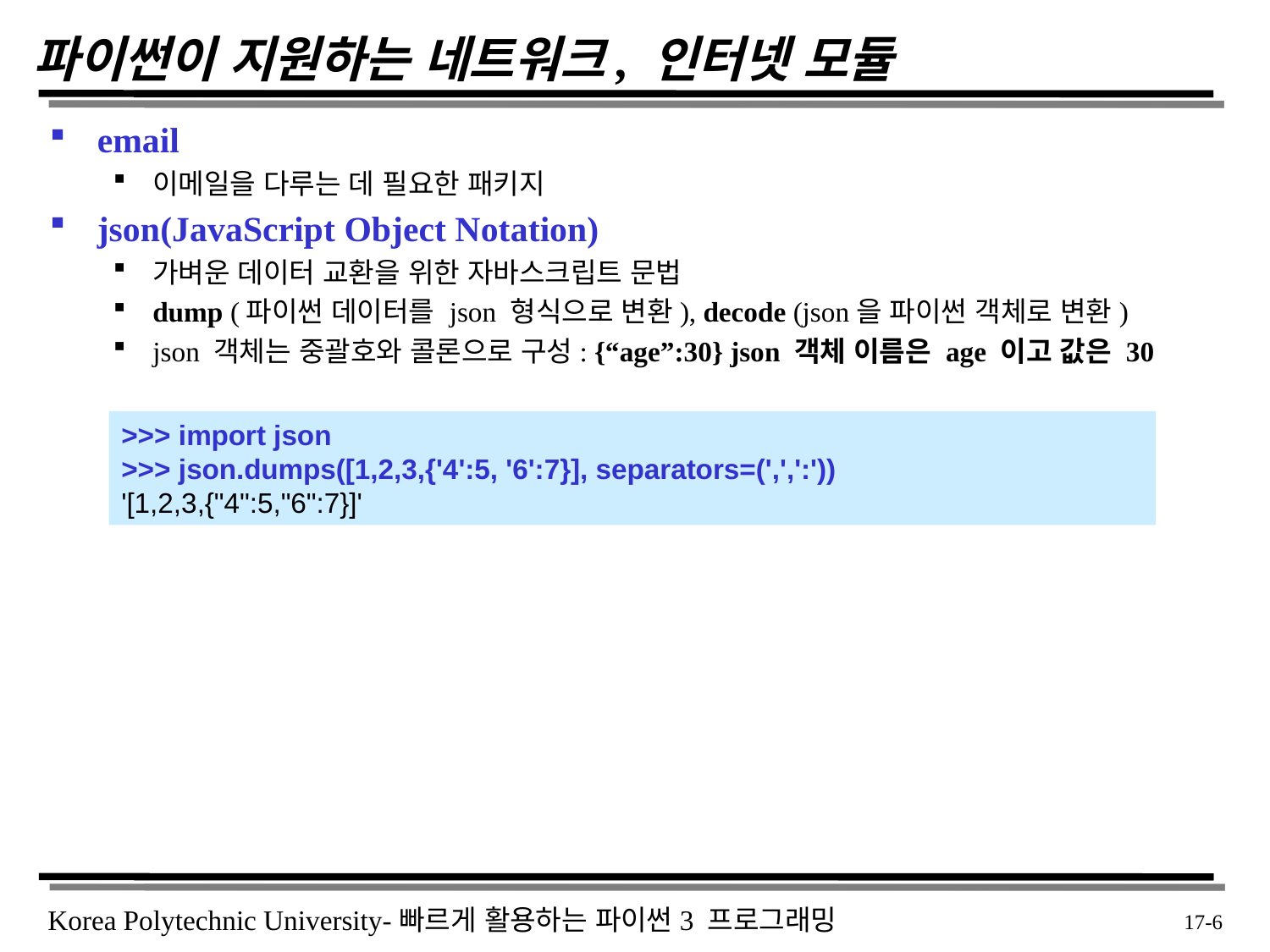

# 파이썬이 지원하는 네트워크, 인터넷 모듈
email
이메일을 다루는 데 필요한 패키지
json(JavaScript Object Notation)
가벼운 데이터 교환을 위한 자바스크립트 문법
dump (파이썬 데이터를 json 형식으로 변환), decode (json을 파이썬 객체로 변환)
json 객체는 중괄호와 콜론으로 구성: {“age”:30} json 객체 이름은 age 이고 값은 30

>>> import json
>>> json.dumps([1,2,3,{'4':5, '6':7}], separators=(',',':'))
'[1,2,3,{"4":5,"6":7}]'
 17-6